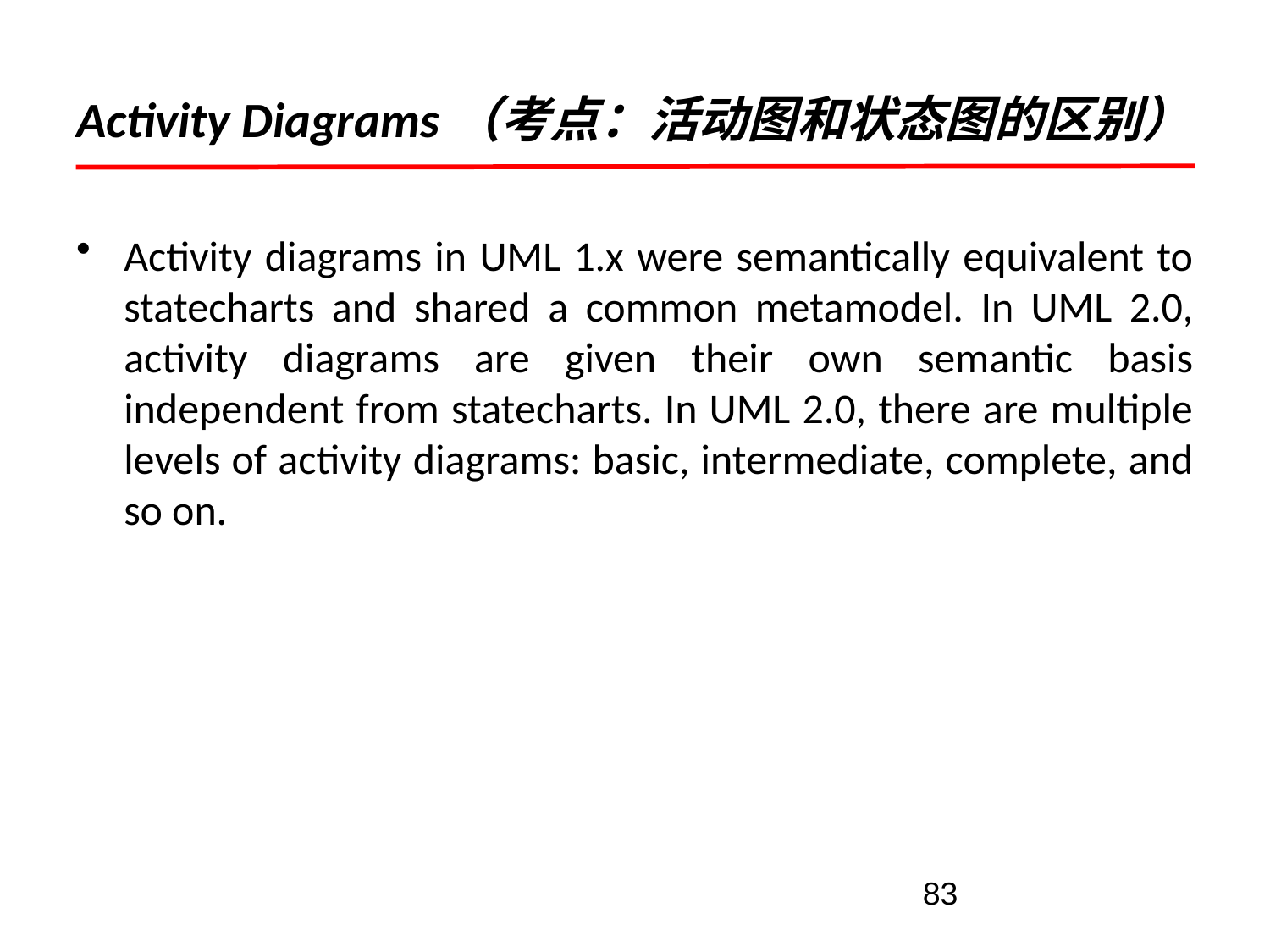

# Activity Diagrams（考点：活动图和状态图的区别）
Activity diagrams in UML 1.x were semantically equivalent to statecharts and shared a common metamodel. In UML 2.0, activity diagrams are given their own semantic basis independent from statecharts. In UML 2.0, there are multiple levels of activity diagrams: basic, intermediate, complete, and so on.

83